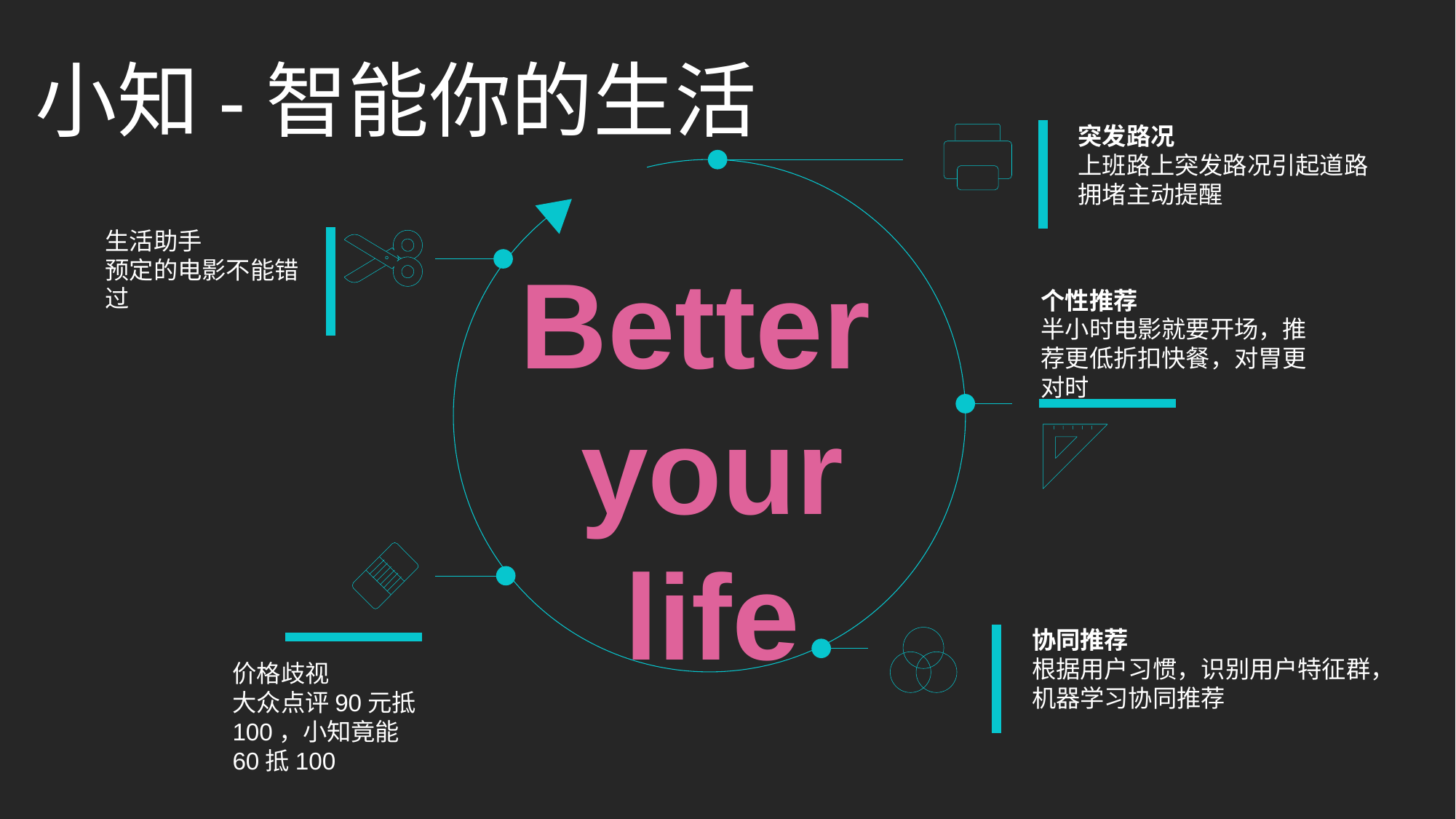

小知-智能你的生活
突发路况
上班路上突发路况引起道路拥堵主动提醒

生活助手
预定的电影不能错过

Better
your
life

个性推荐
半小时电影就要开场，推荐更低折扣快餐，对胃更对时

协同推荐
根据用户习惯，识别用户特征群，机器学习协同推荐

价格歧视
大众点评90元抵100，小知竟能60抵100